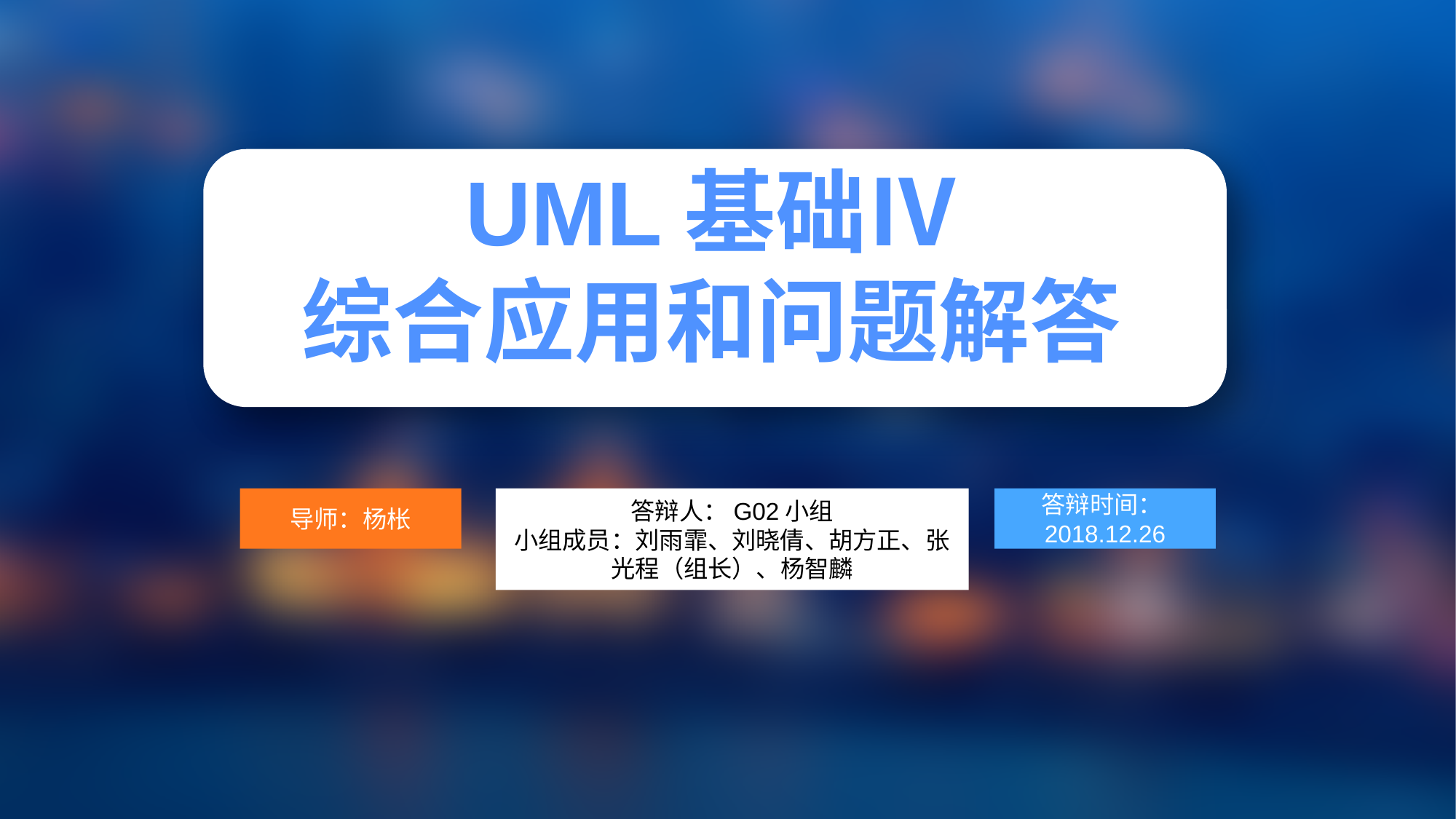

UML基础Ⅳ
综合应用和问题解答
导师：杨枨
答辩人：G02小组
小组成员：刘雨霏、刘晓倩、胡方正、张光程（组长）、杨智麟
答辩时间：2018.12.26